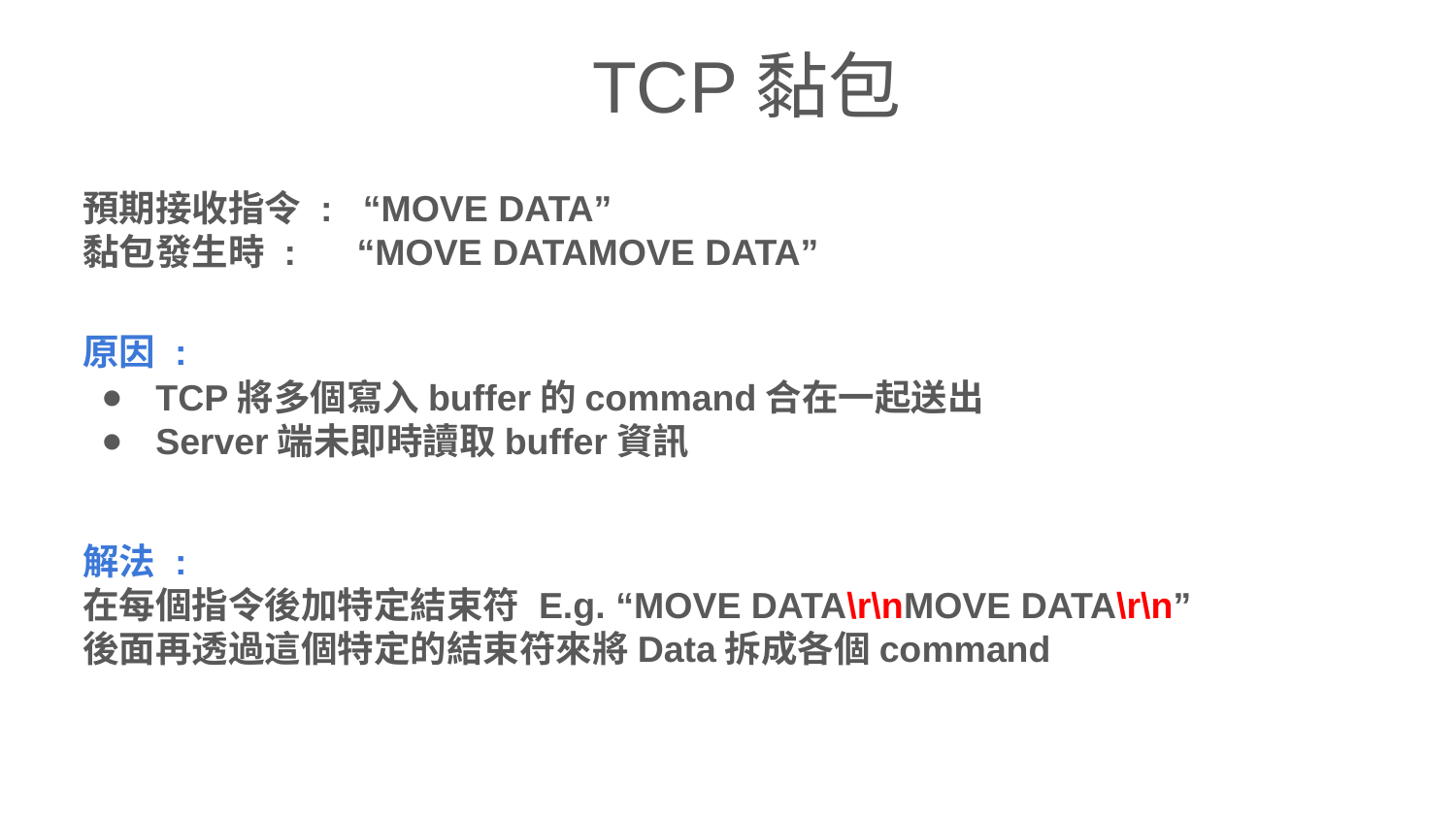

# TCP黏包
預期接收指令 :   “MOVE DATA”
黏包發生時 :      “MOVE DATAMOVE DATA”

原因 :
TCP將多個寫入buffer的command合在一起送出
Server端未即時讀取buffer資訊

解法 :
在每個指令後加特定結束符 E.g. “MOVE DATA\r\nMOVE DATA\r\n”
後面再透過這個特定的結束符來將Data拆成各個command